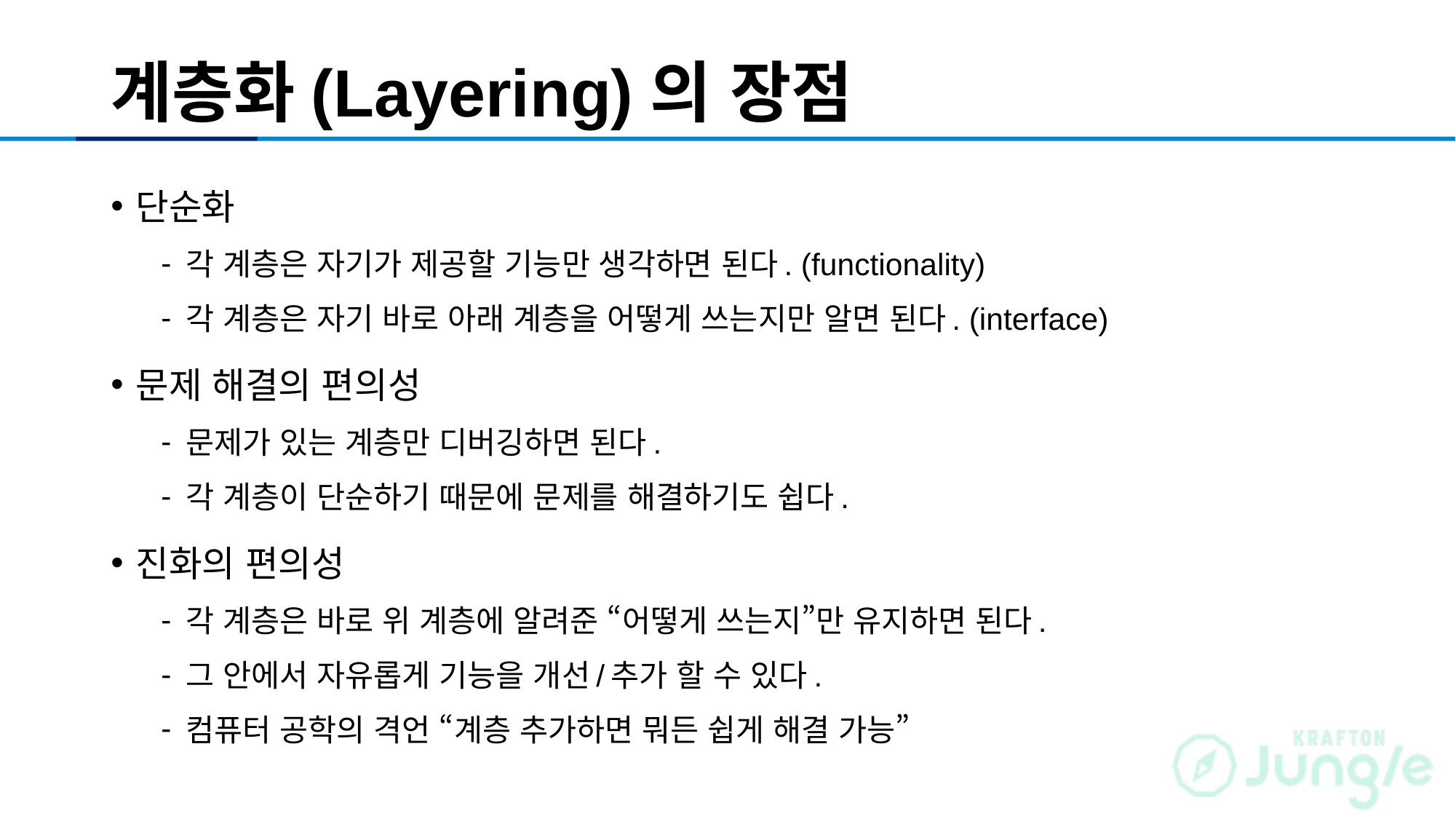

# 계층화(Layering)의 장점
단순화
각 계층은 자기가 제공할 기능만 생각하면 된다. (functionality)
각 계층은 자기 바로 아래 계층을 어떻게 쓰는지만 알면 된다. (interface)
문제 해결의 편의성
문제가 있는 계층만 디버깅하면 된다.
각 계층이 단순하기 때문에 문제를 해결하기도 쉽다.
진화의 편의성
각 계층은 바로 위 계층에 알려준 “어떻게 쓰는지”만 유지하면 된다.
그 안에서 자유롭게 기능을 개선/추가 할 수 있다.
컴퓨터 공학의 격언 “계층 추가하면 뭐든 쉽게 해결 가능”